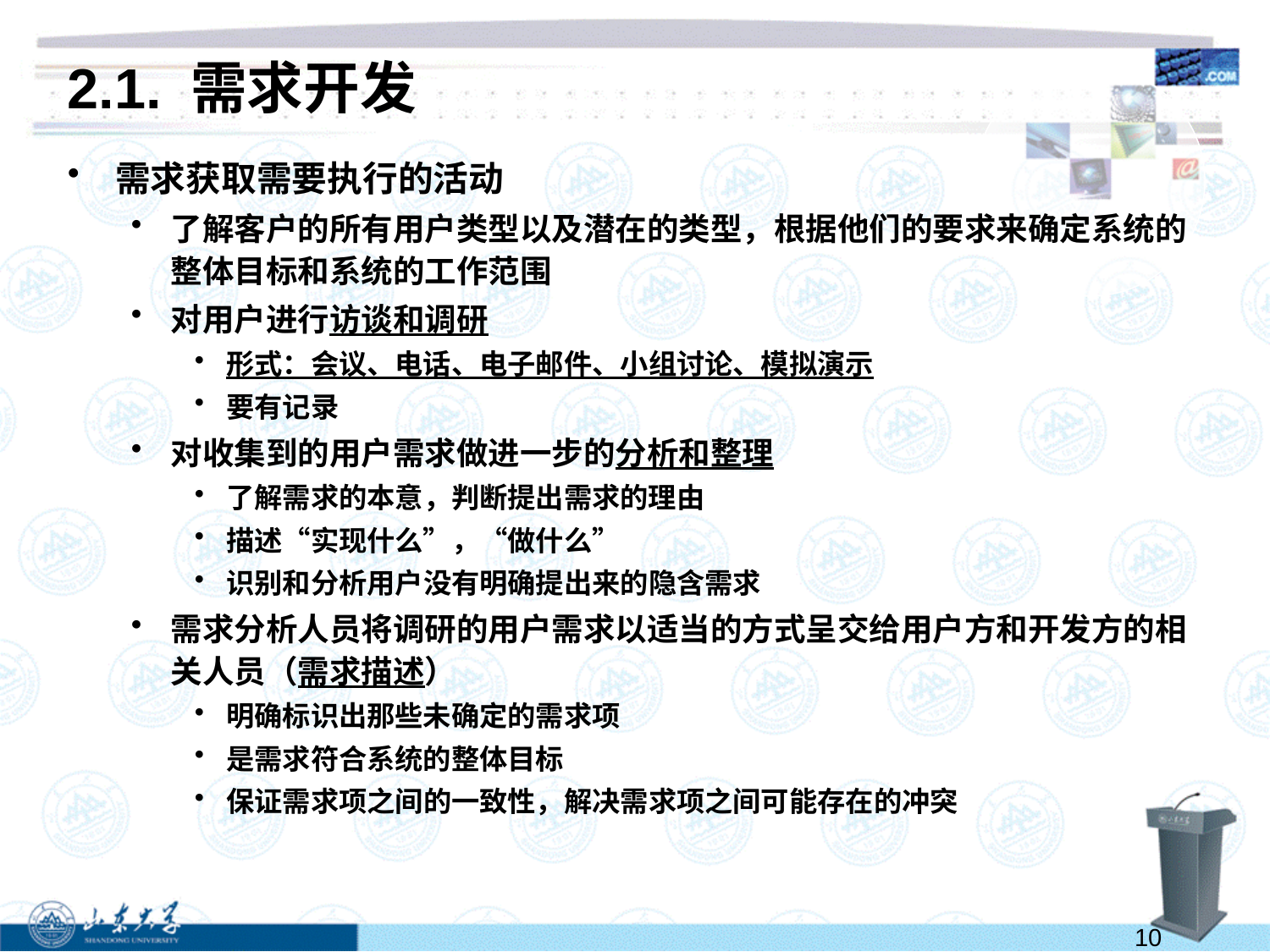

# 2.1. 需求开发
需求获取需要执行的活动
了解客户的所有用户类型以及潜在的类型，根据他们的要求来确定系统的整体目标和系统的工作范围
对用户进行访谈和调研
形式：会议、电话、电子邮件、小组讨论、模拟演示
要有记录
对收集到的用户需求做进一步的分析和整理
了解需求的本意，判断提出需求的理由
描述“实现什么”，“做什么”
识别和分析用户没有明确提出来的隐含需求
需求分析人员将调研的用户需求以适当的方式呈交给用户方和开发方的相关人员（需求描述）
明确标识出那些未确定的需求项
是需求符合系统的整体目标
保证需求项之间的一致性，解决需求项之间可能存在的冲突

10